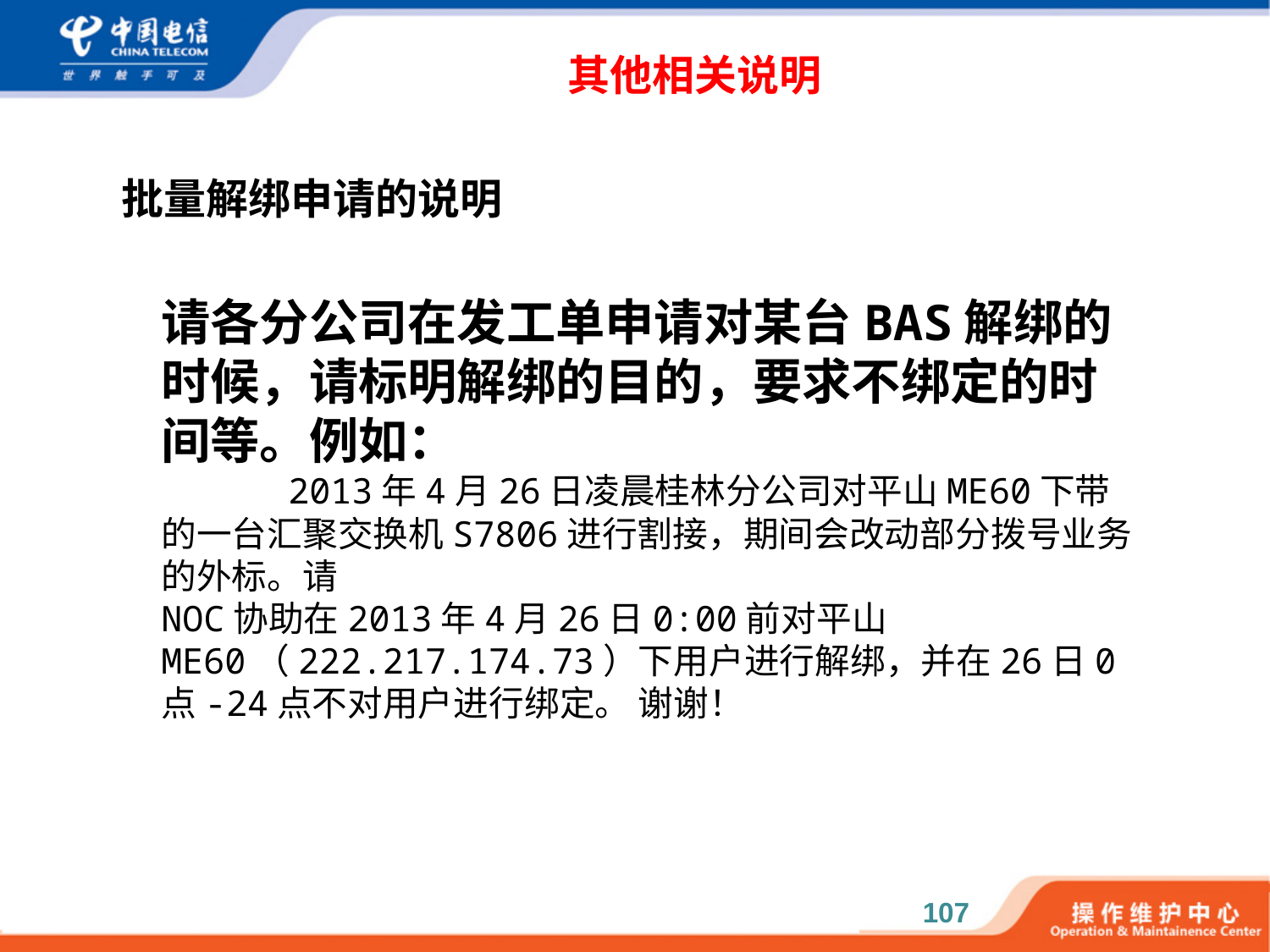

# 其他相关说明
批量解绑申请的说明
请各分公司在发工单申请对某台BAS解绑的时候，请标明解绑的目的，要求不绑定的时间等。例如：
      2013年4月26日凌晨桂林分公司对平山ME60下带的一台汇聚交换机S7806进行割接，期间会改动部分拨号业务的外标。请
NOC协助在2013年4月26日0:00前对平山ME60（222.217.174.73）下用户进行解绑，并在26日0点-24点不对用户进行绑定。 谢谢！